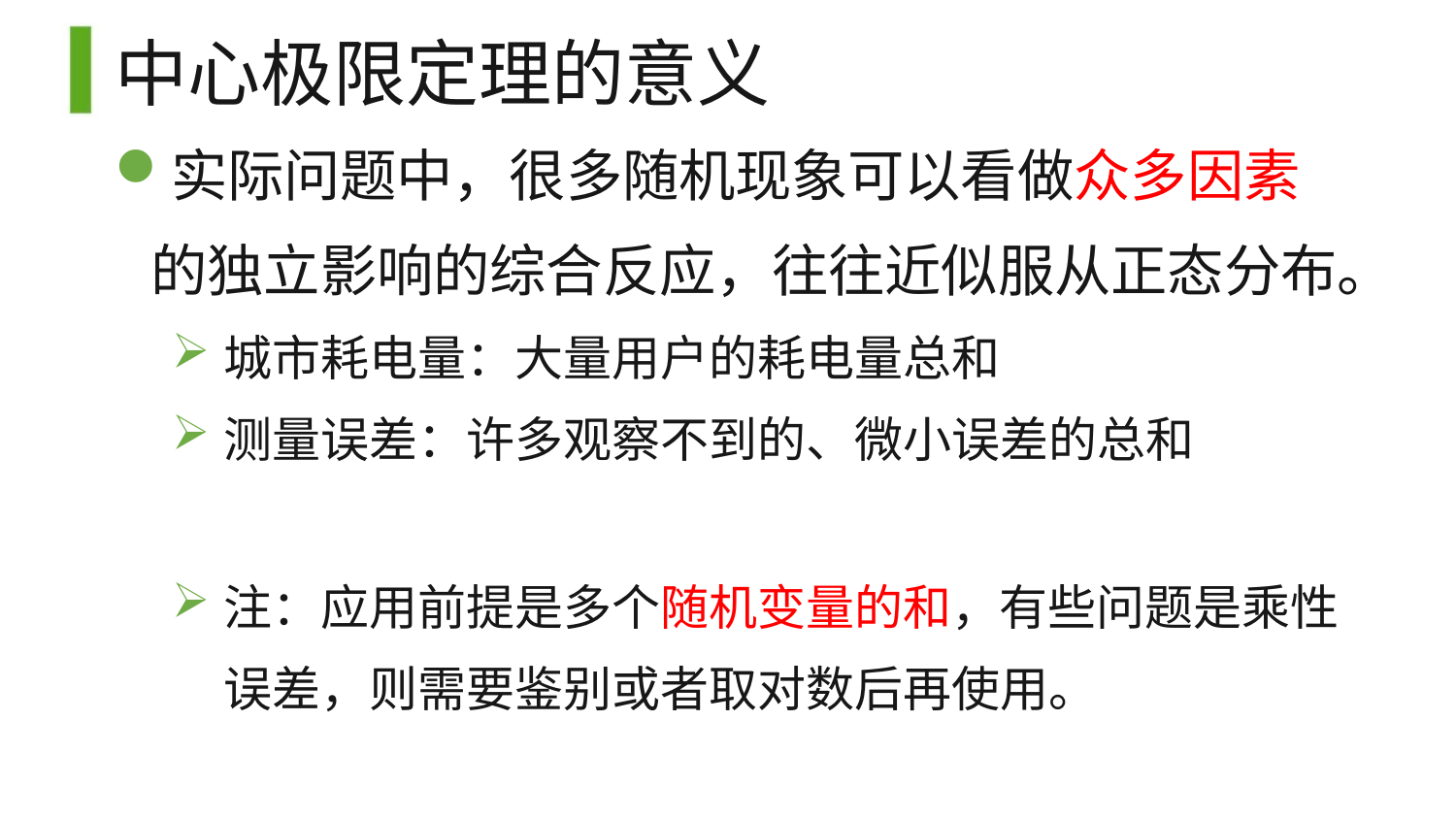

# 中心极限定理的意义
实际问题中，很多随机现象可以看做众多因素
的独立影响的综合反应，往往近似服从正态分布。
城市耗电量：大量用户的耗电量总和
测量误差：许多观察不到的、微小误差的总和

注：应用前提是多个随机变量的和，有些问题是乘性
误差，则需要鉴别或者取对数后再使用。